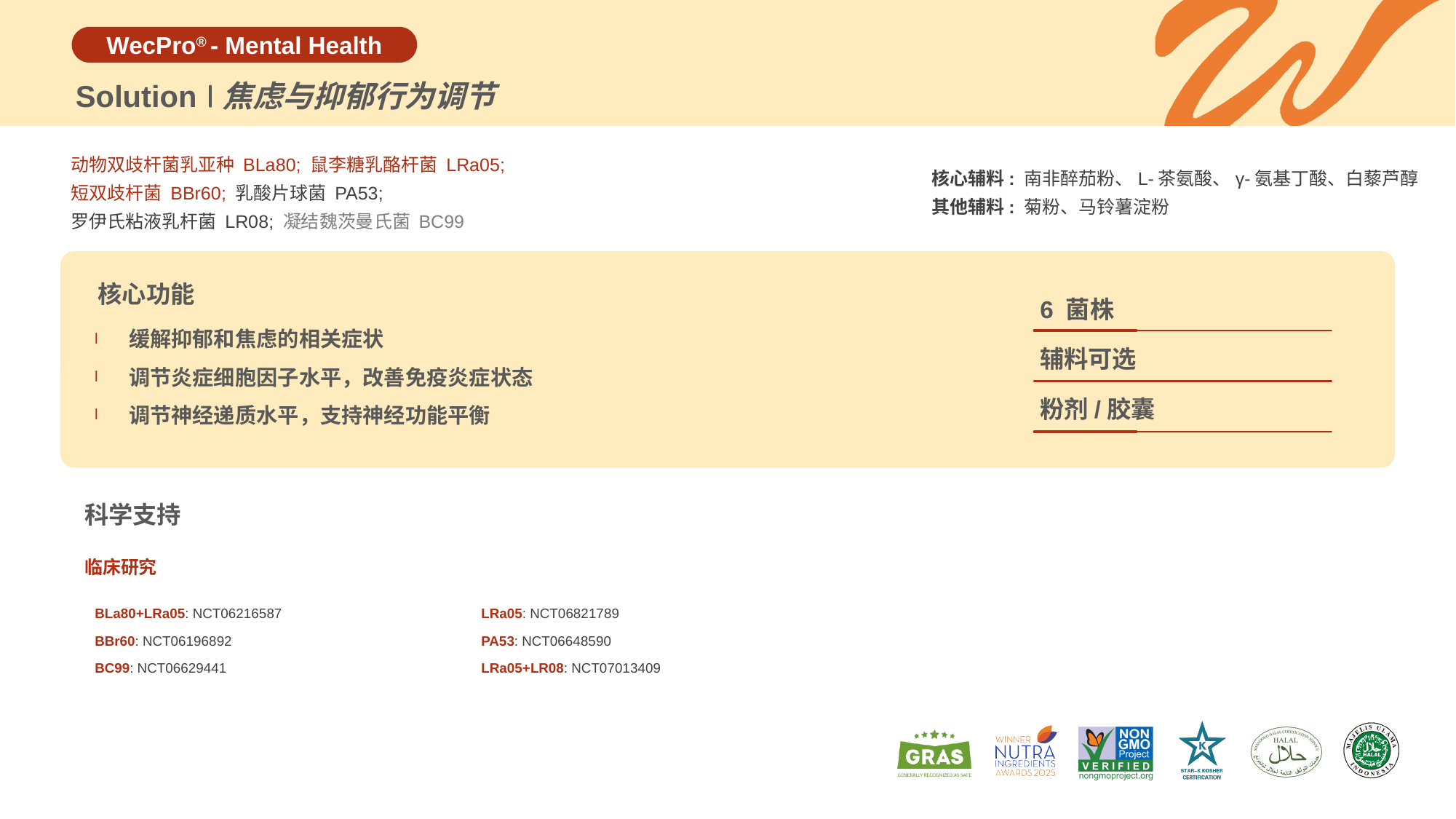

Solution
焦虑与抑郁行为调节
动物双歧杆菌乳亚种 BLa80; 鼠李糖乳酪杆菌 LRa05;
短双歧杆菌 BBr60; 乳酸片球菌 PA53;
罗伊氏粘液乳杆菌 LR08; 凝结魏茨曼氏菌 BC99
核心辅料: 南非醉茄粉、L-茶氨酸、γ-氨基丁酸、白藜芦醇
其他辅料: 菊粉、马铃薯淀粉

核心功能
6 菌株
缓解抑郁和焦虑的相关症状
调节炎症细胞因子水平，改善免疫炎症状态
调节神经递质水平，支持神经功能平衡
辅料可选
粉剂/胶囊
科学支持
临床研究
| BLa80+LRa05: NCT06216587 | LRa05: NCT06821789 |
| --- | --- |
| BBr60: NCT06196892 | PA53: NCT06648590 |
| BC99: NCT06629441 | LRa05+LR08: NCT07013409 |
|  |  |